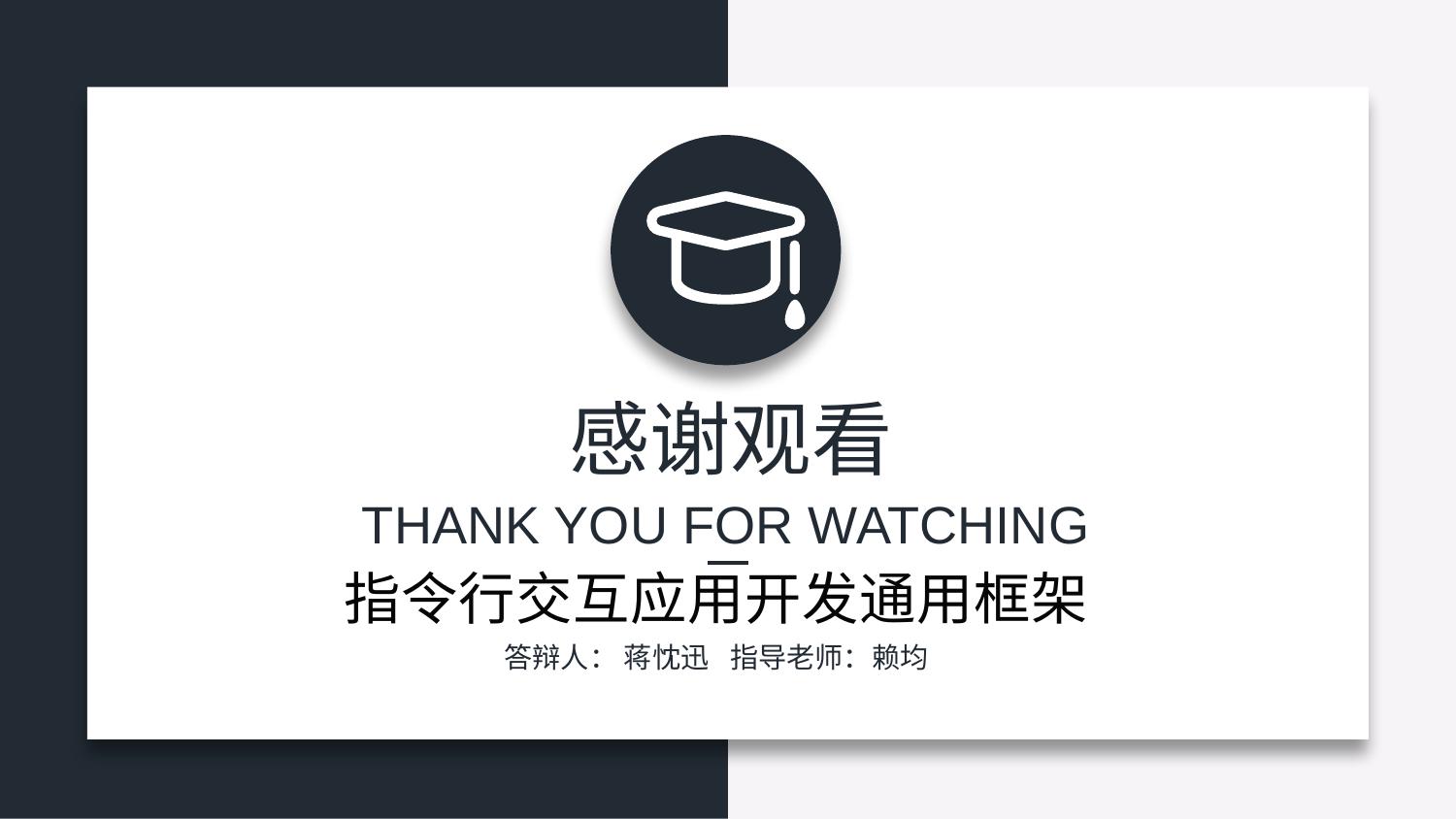

感谢观看
THANK YOU FOR WATCHING
指令行交互应用开发通用框架
答辩人： 蒋忱迅
指导老师：赖均